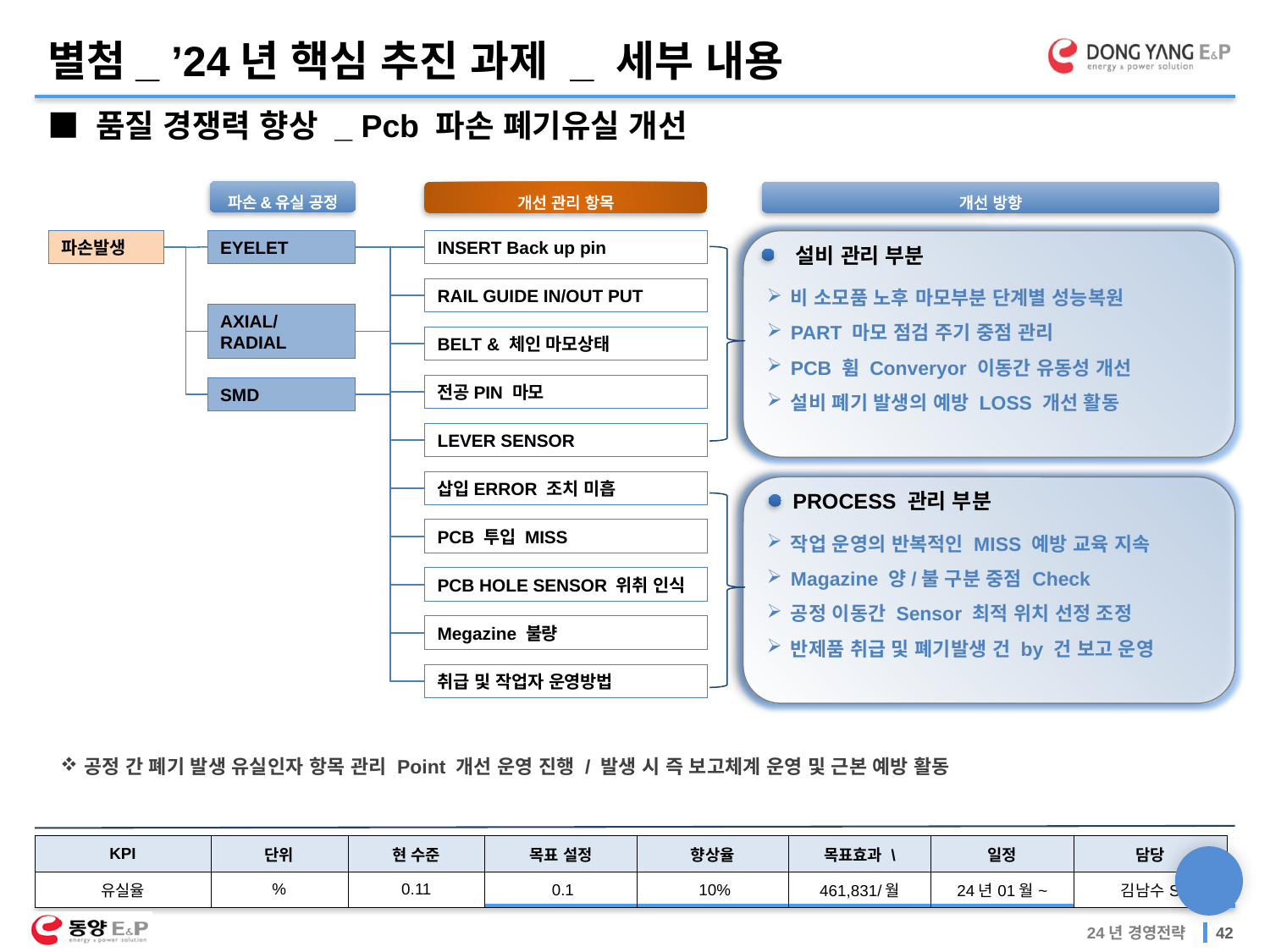

별첨_ ’24년 핵심 추진 과제 _ 세부 내용
■ 품질 경쟁력 향상 _ Pcb 파손 폐기유실 개선
파손&유실 공정
개선 관리 항목
개선 방향
파손발생
EYELET
INSERT Back up pin
RAIL GUIDE IN/OUT PUT
BELT & 체인 마모상태
전공PIN 마모
LEVER SENSOR
삽입ERROR 조치 미흡
PCB 투입 MISS
PCB HOLE SENSOR 위취 인식
Megazine 불량
취급 및 작업자 운영방법
비 소모품 노후 마모부분 단계별 성능복원
PART 마모 점검 주기 중점 관리
PCB 휨 Converyor 이동간 유동성 개선
설비 폐기 발생의 예방 LOSS 개선 활동

AXIAL/RADIAL
SMD
작업 운영의 반복적인 MISS 예방 교육 지속
Magazine 양/불 구분 중점 Check
공정 이동간 Sensor 최적 위치 선정 조정
반제품 취급 및 폐기발생 건 by 건 보고 운영

설비 관리 부분

SMD 공정
EYELET 공정
AXIAL/RADIAL
PROCESS 관리 부분

공정 간 폐기 발생 유실인자 항목 관리 Point 개선 운영 진행 / 발생 시 즉 보고체계 운영 및 근본 예방 활동
| KPI | 단위 | 현 수준 | 목표 설정 | 향상율 | 목표효과 \ | 일정 | 담당 |
| --- | --- | --- | --- | --- | --- | --- | --- |
| 유실율 | % | 0.11 | 0.1 | 10% | 461,831/월 | 24년01월~ | 김남수S |